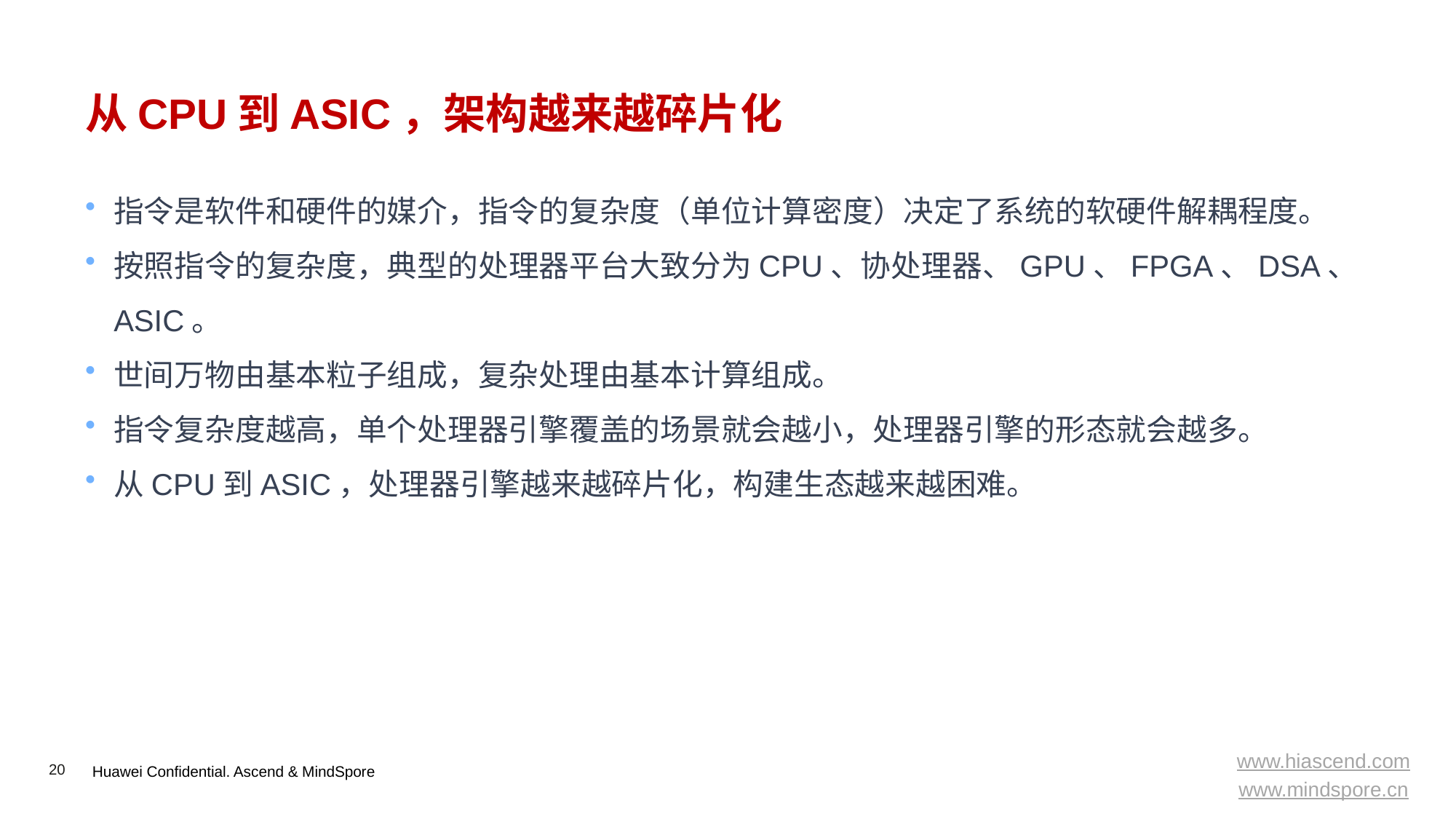

# 从CPU到ASIC，架构越来越碎片化
指令是软件和硬件的媒介，指令的复杂度（单位计算密度）决定了系统的软硬件解耦程度。
按照指令的复杂度，典型的处理器平台大致分为CPU、协处理器、GPU、FPGA、DSA、ASIC。
世间万物由基本粒子组成，复杂处理由基本计算组成。
指令复杂度越高，单个处理器引擎覆盖的场景就会越小，处理器引擎的形态就会越多。
从CPU到ASIC，处理器引擎越来越碎片化，构建生态越来越困难。